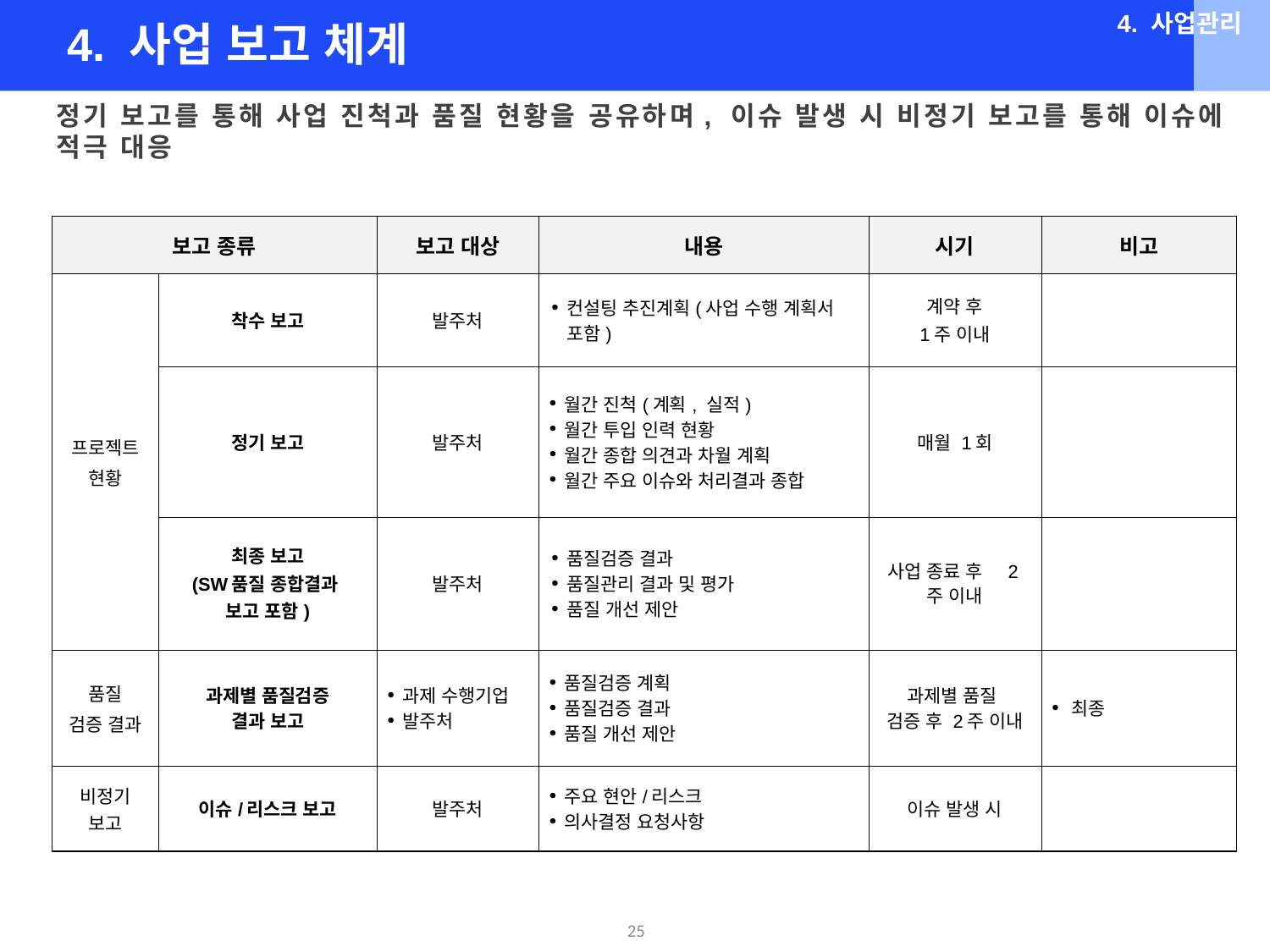

4. 사업관리
4. 사업 보고 체계
정기 보고를 통해 사업 진척과 품질 현황을 공유하며, 이슈 발생 시 비정기 보고를 통해 이슈에 적극 대응
| 보고 종류 |  | 보고 대상 | 내용 | 시기 | 비고 |
| --- | --- | --- | --- | --- | --- |
| 프로젝트 현황 | 착수 보고 | 발주처 | 컨설팅 추진계획(사업 수행 계획서 포함) | 계약 후 1주 이내 |  |
|  | 정기 보고 | 발주처 | 월간 진척(계획, 실적) 월간 투입 인력 현황 월간 종합 의견과 차월 계획 월간 주요 이슈와 처리결과 종합 | 매월 1회 |  |
|  | 최종 보고 (SW품질 종합결과 보고 포함) | 발주처 | 품질검증 결과 품질관리 결과 및 평가 품질 개선 제안 | 사업 종료 후 2주 이내 |  |
| 품질 검증 결과 | 과제별 품질검증 결과 보고 | 과제 수행기업 발주처 | 품질검증 계획 품질검증 결과 품질 개선 제안 | 과제별 품질 검증 후 2주 이내 | 최종 |
| 비정기 보고 | 이슈/리스크 보고 | 발주처 | 주요 현안/리스크 의사결정 요청사항 | 이슈 발생 시 |  |
25